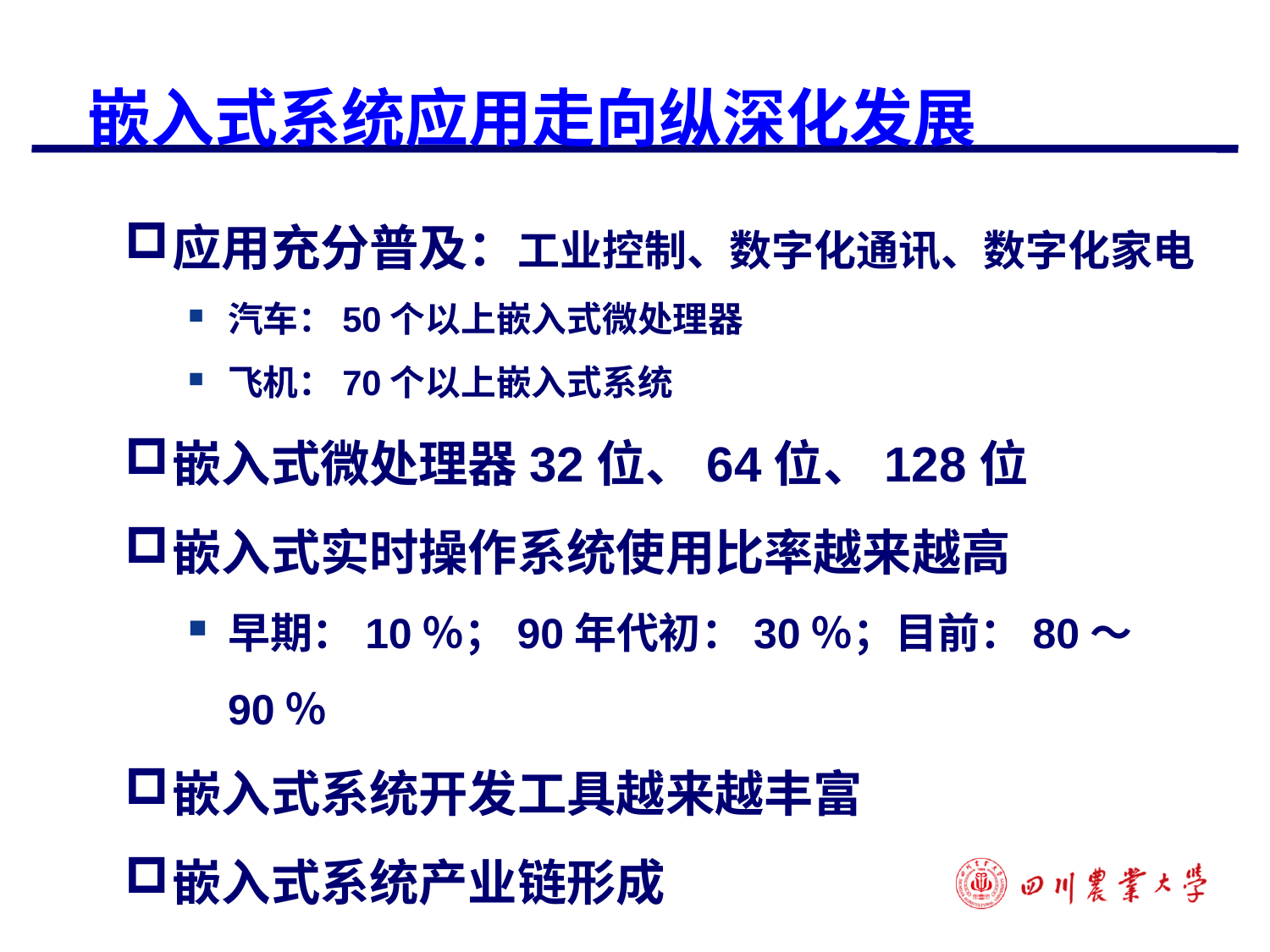

嵌入式系统应用走向纵深化发展
应用充分普及：工业控制、数字化通讯、数字化家电
汽车：50个以上嵌入式微处理器
飞机：70个以上嵌入式系统
嵌入式微处理器32位、64位、128位
嵌入式实时操作系统使用比率越来越高
早期：10％；90年代初：30％；目前：80～90％
嵌入式系统开发工具越来越丰富
嵌入式系统产业链形成